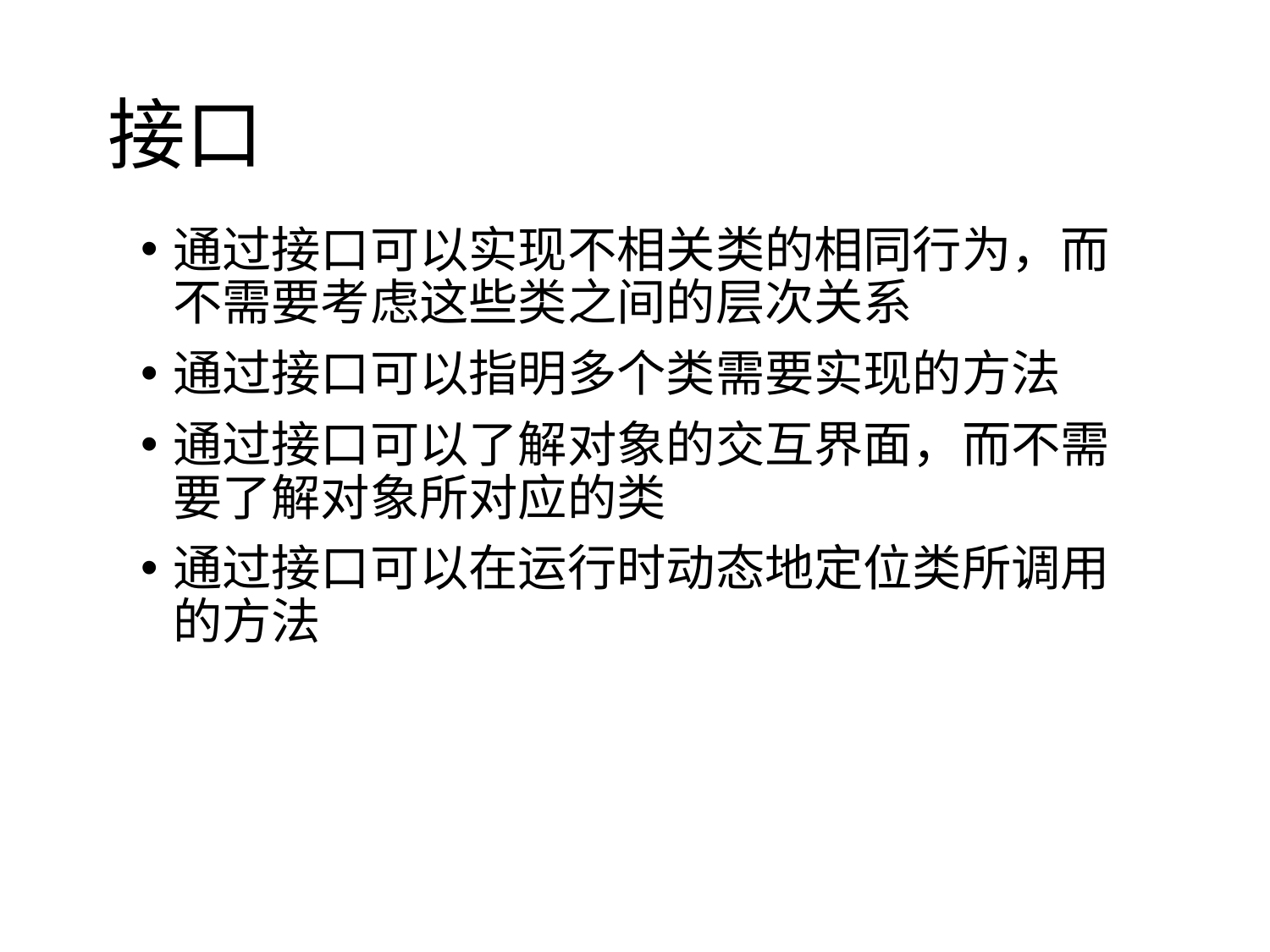

# 接口
通过接口可以实现不相关类的相同行为，而不需要考虑这些类之间的层次关系
通过接口可以指明多个类需要实现的方法
通过接口可以了解对象的交互界面，而不需要了解对象所对应的类
通过接口可以在运行时动态地定位类所调用的方法